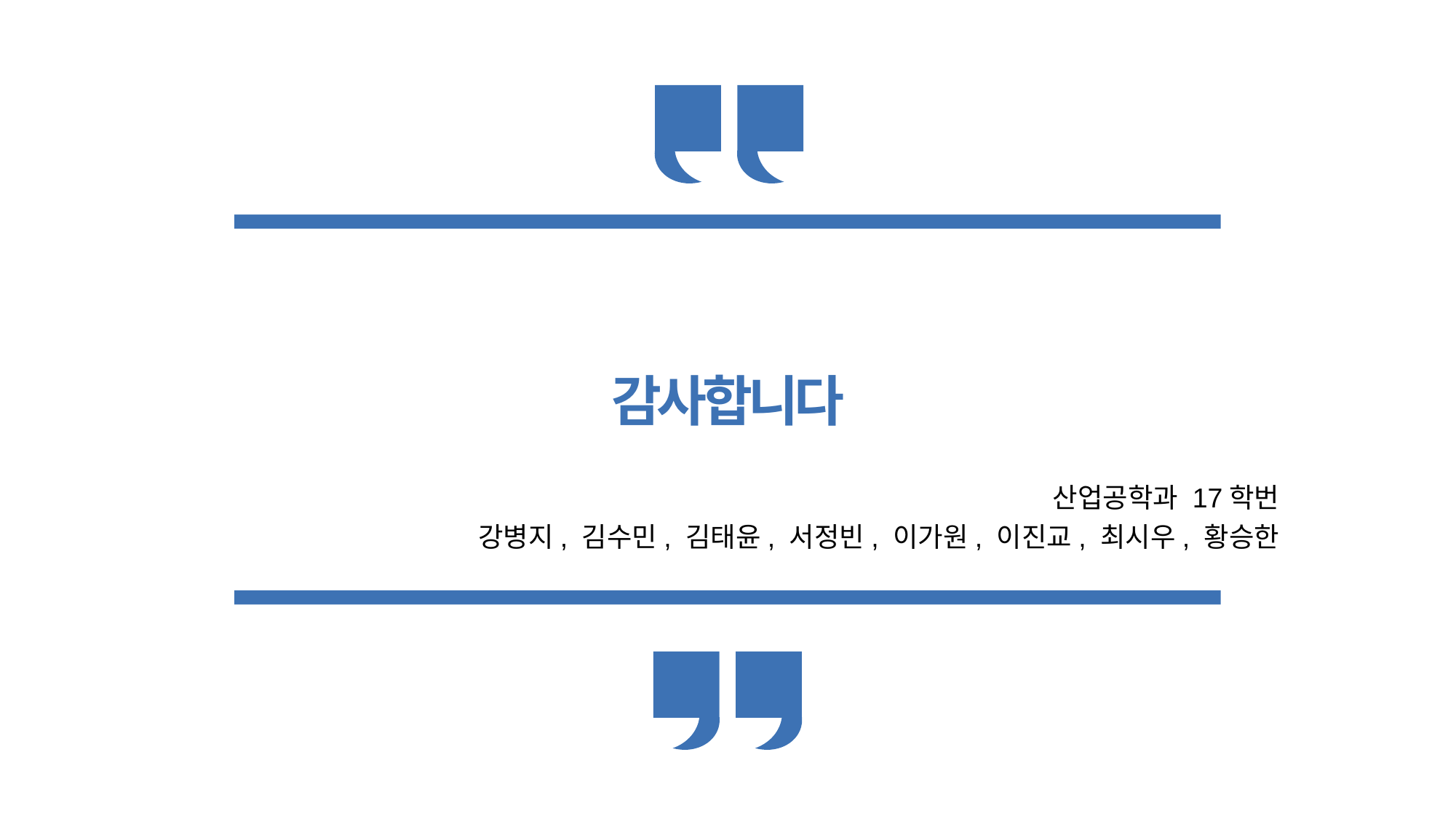

감사합니다
산업공학과 17학번
     강병지, 김수민, 김태윤, 서정빈, 이가원, 이진교, 최시우, 황승한